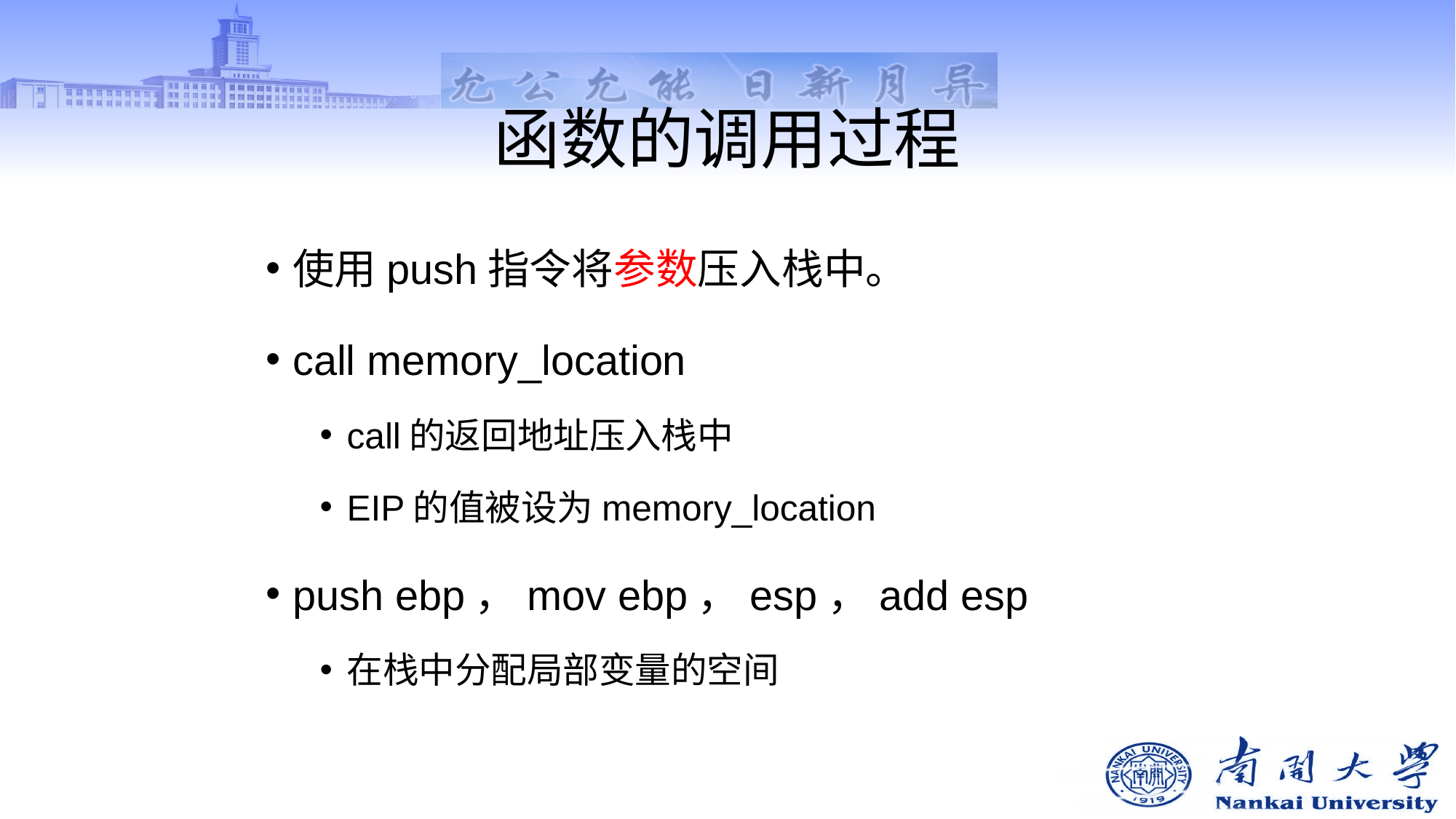

# 函数的调用过程
使用push指令将参数压入栈中。
call memory_location
call的返回地址压入栈中
EIP的值被设为memory_location
push ebp，mov ebp，esp，add esp
在栈中分配局部变量的空间